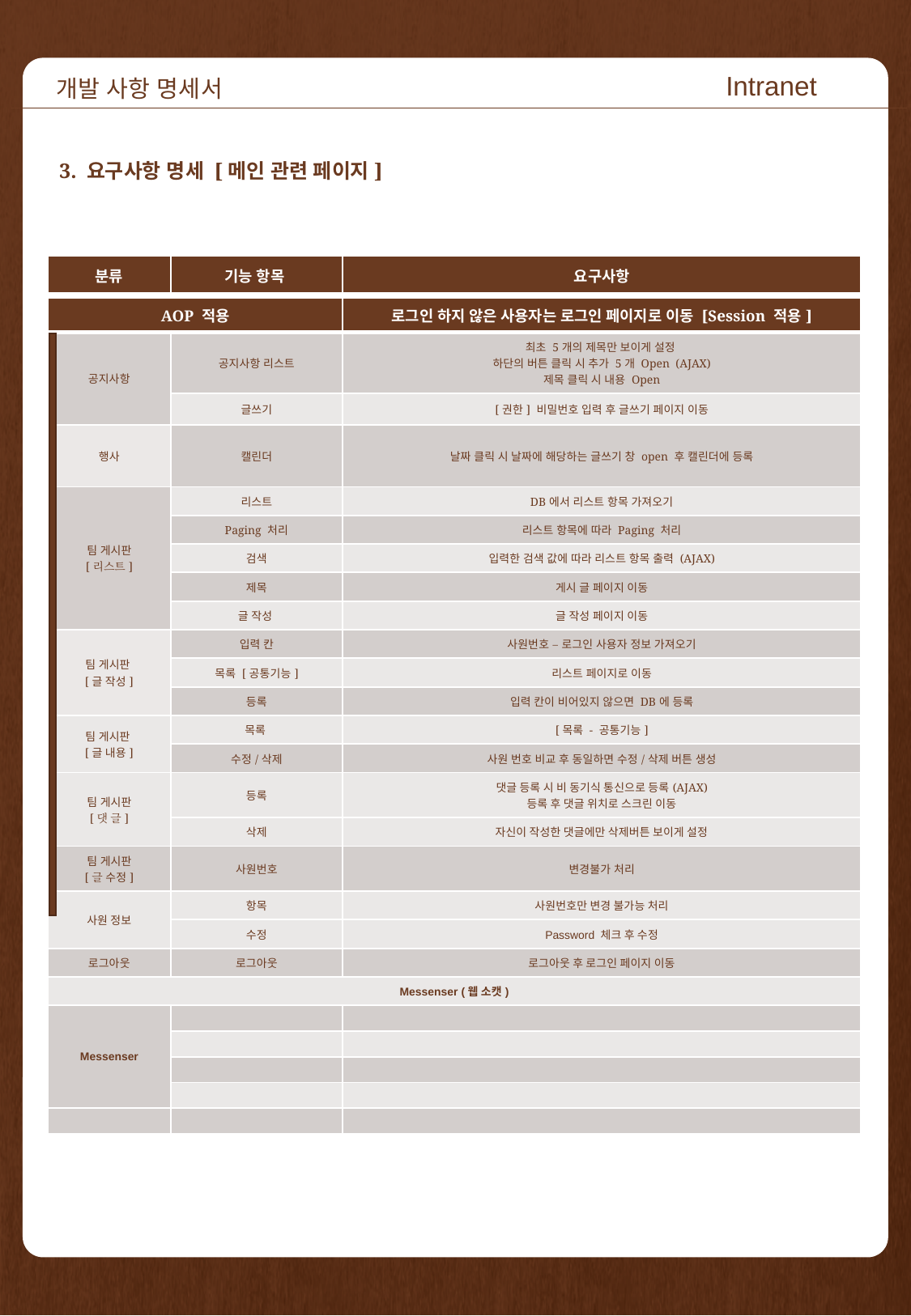

개발 사항 명세서
Intranet
3. 요구사항 명세 [메인 관련 페이지]

| 분류 | 기능 항목 | 요구사항 |
| --- | --- | --- |
| AOP 적용 |  | 로그인 하지 않은 사용자는 로그인 페이지로 이동 [Session 적용] |
| --- | --- | --- |
| 공지사항 | 공지사항 리스트 | 최초 5개의 제목만 보이게 설정 하단의 버튼 클릭 시 추가 5개 Open (AJAX) 제목 클릭 시 내용 Open |
|  | 글쓰기 | [권한] 비밀번호 입력 후 글쓰기 페이지 이동 |
| 행사 | 캘린더 | 날짜 클릭 시 날짜에 해당하는 글쓰기 창 open 후 캘린더에 등록 |
| 팀 게시판 [리스트] | 리스트 | DB에서 리스트 항목 가져오기 |
|  | Paging 처리 | 리스트 항목에 따라 Paging 처리 |
|  | 검색 | 입력한 검색 값에 따라 리스트 항목 출력 (AJAX) |
|  | 제목 | 게시 글 페이지 이동 |
|  | 글 작성 | 글 작성 페이지 이동 |
| 팀 게시판 [글 작성] | 입력 칸 | 사원번호 – 로그인 사용자 정보 가져오기 |
|  | 목록 [공통기능] | 리스트 페이지로 이동 |
|  | 등록 | 입력 칸이 비어있지 않으면 DB에 등록 |
| 팀 게시판 [글 내용] | 목록 | [목록 - 공통기능] |
|  | 수정/삭제 | 사원 번호 비교 후 동일하면 수정/삭제 버튼 생성 |
| 팀 게시판 [댓 글] | 등록 | 댓글 등록 시 비 동기식 통신으로 등록(AJAX) 등록 후 댓글 위치로 스크린 이동 |
|  | 삭제 | 자신이 작성한 댓글에만 삭제버튼 보이게 설정 |
| 팀 게시판 [글 수정] | 사원번호 | 변경불가 처리 |
| 사원 정보 | 항목 | 사원번호만 변경 불가능 처리 |
|  | 수정 | Password 체크 후 수정 |
| 로그아웃 | 로그아웃 | 로그아웃 후 로그인 페이지 이동 |
| Messenser (웹 소캣) |  |  |
| Messenser |  |  |
|  |  |  |
|  |  |  |
|  |  |  |
|  |  |  |